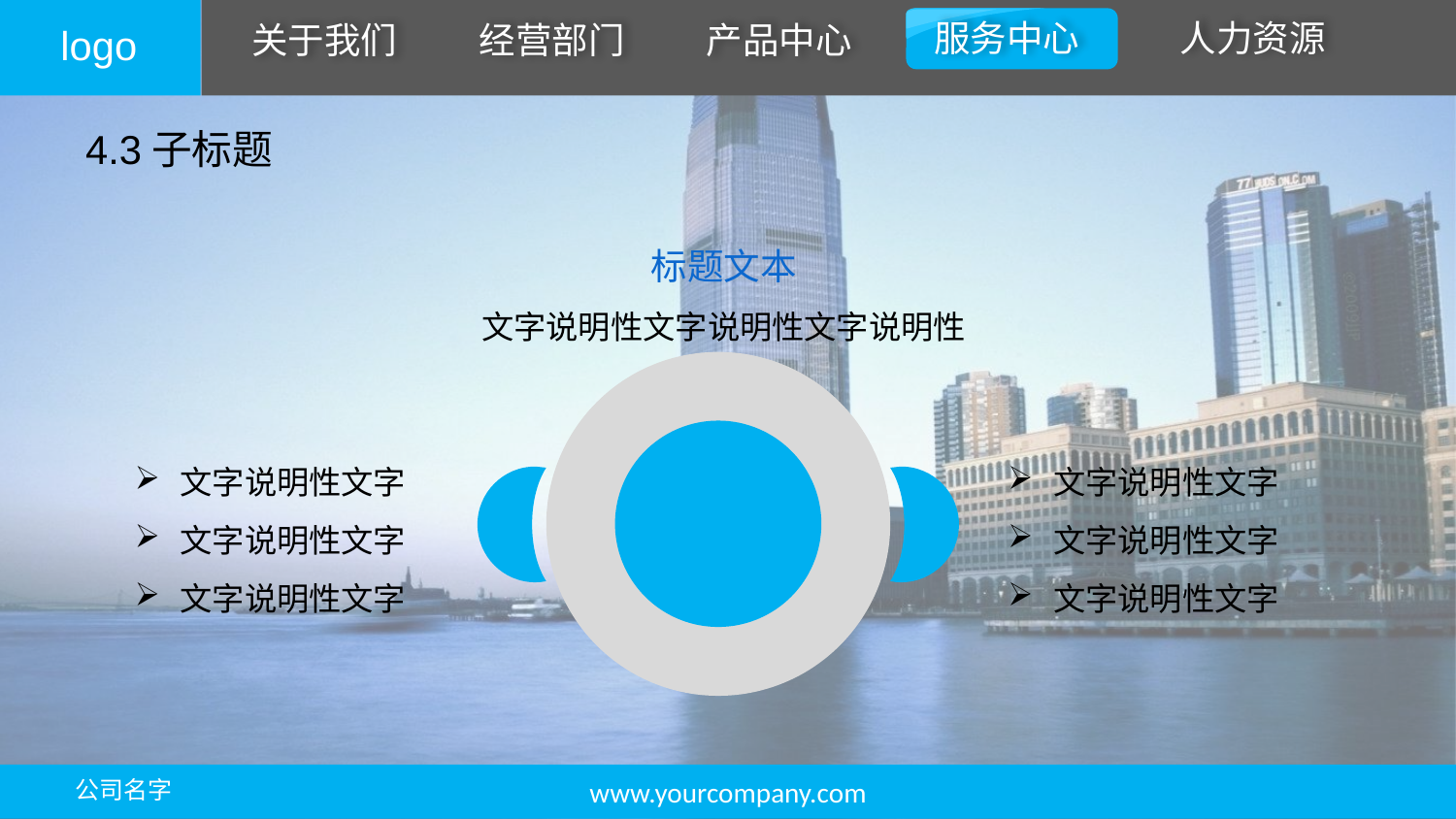

4.3子标题
标题文本
文字说明性文字说明性文字说明性

文字说明性文字
文字说明性文字
文字说明性文字
文字说明性文字
文字说明性文字
文字说明性文字